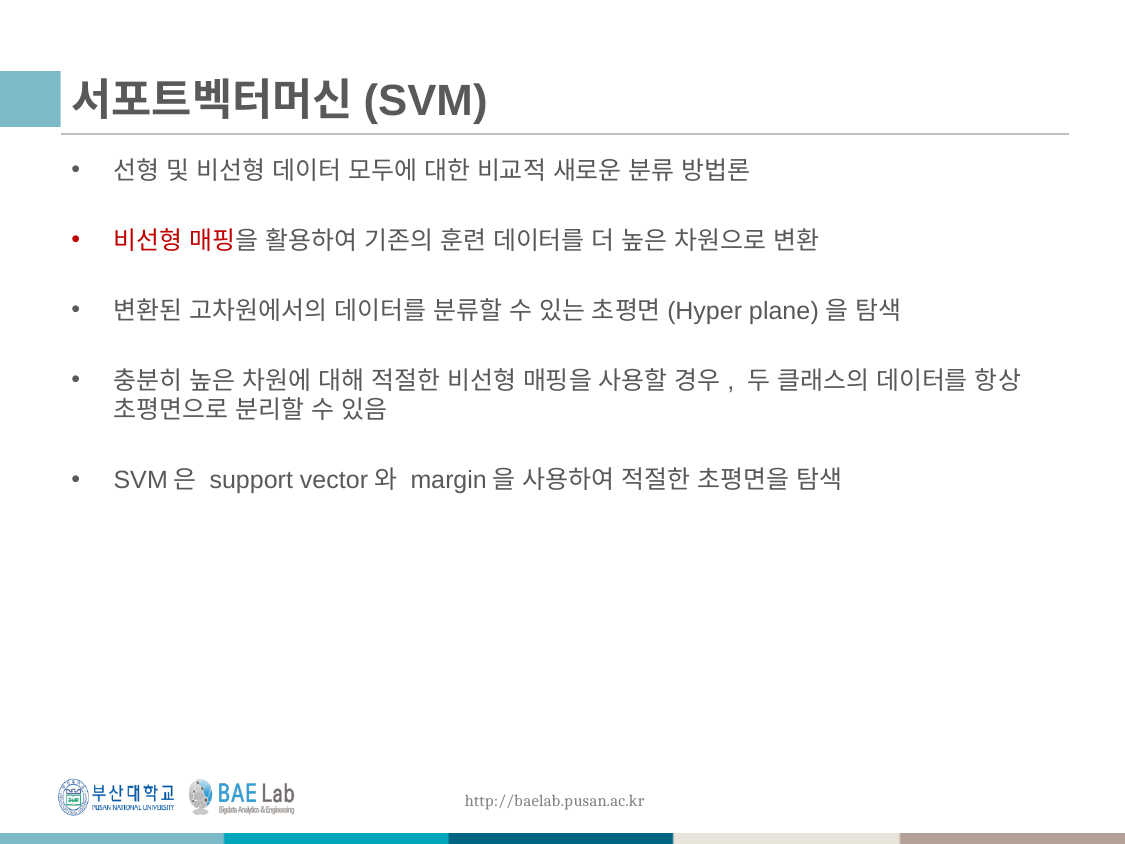

# 서포트벡터머신(SVM)
선형 및 비선형 데이터 모두에 대한 비교적 새로운 분류 방법론

비선형 매핑을 활용하여 기존의 훈련 데이터를 더 높은 차원으로 변환

변환된 고차원에서의 데이터를 분류할 수 있는 초평면(Hyper plane)을 탐색

충분히 높은 차원에 대해 적절한 비선형 매핑을 사용할 경우, 두 클래스의 데이터를 항상 초평면으로 분리할 수 있음

SVM은 support vector와 margin을 사용하여 적절한 초평면을 탐색